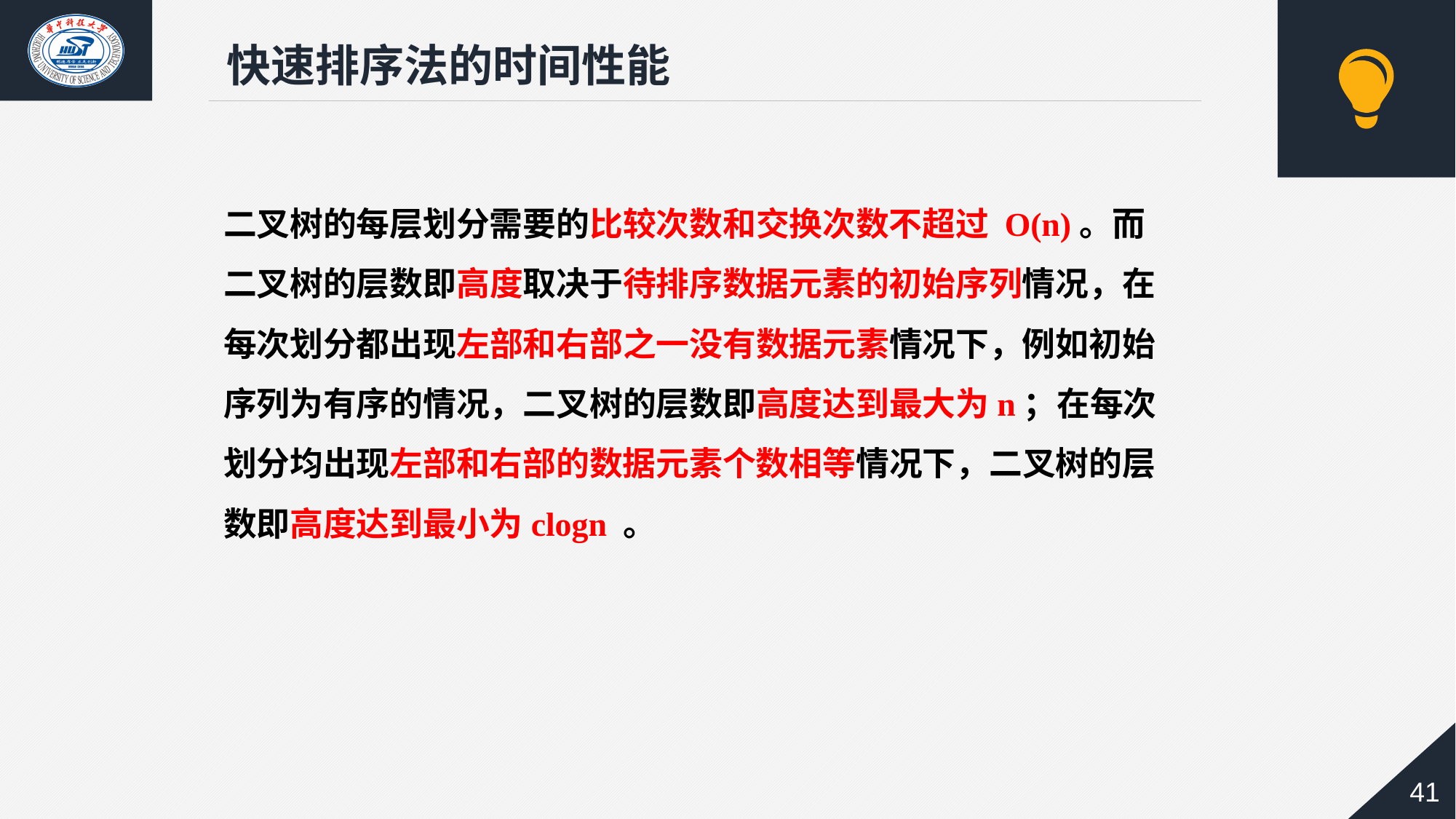

快速排序法的时间性能

二叉树的每层划分需要的比较次数和交换次数不超过 O(n)。而二叉树的层数即高度取决于待排序数据元素的初始序列情况，在每次划分都出现左部和右部之一没有数据元素情况下，例如初始序列为有序的情况，二叉树的层数即高度达到最大为n；在每次划分均出现左部和右部的数据元素个数相等情况下，二叉树的层数即高度达到最小为clogn 。